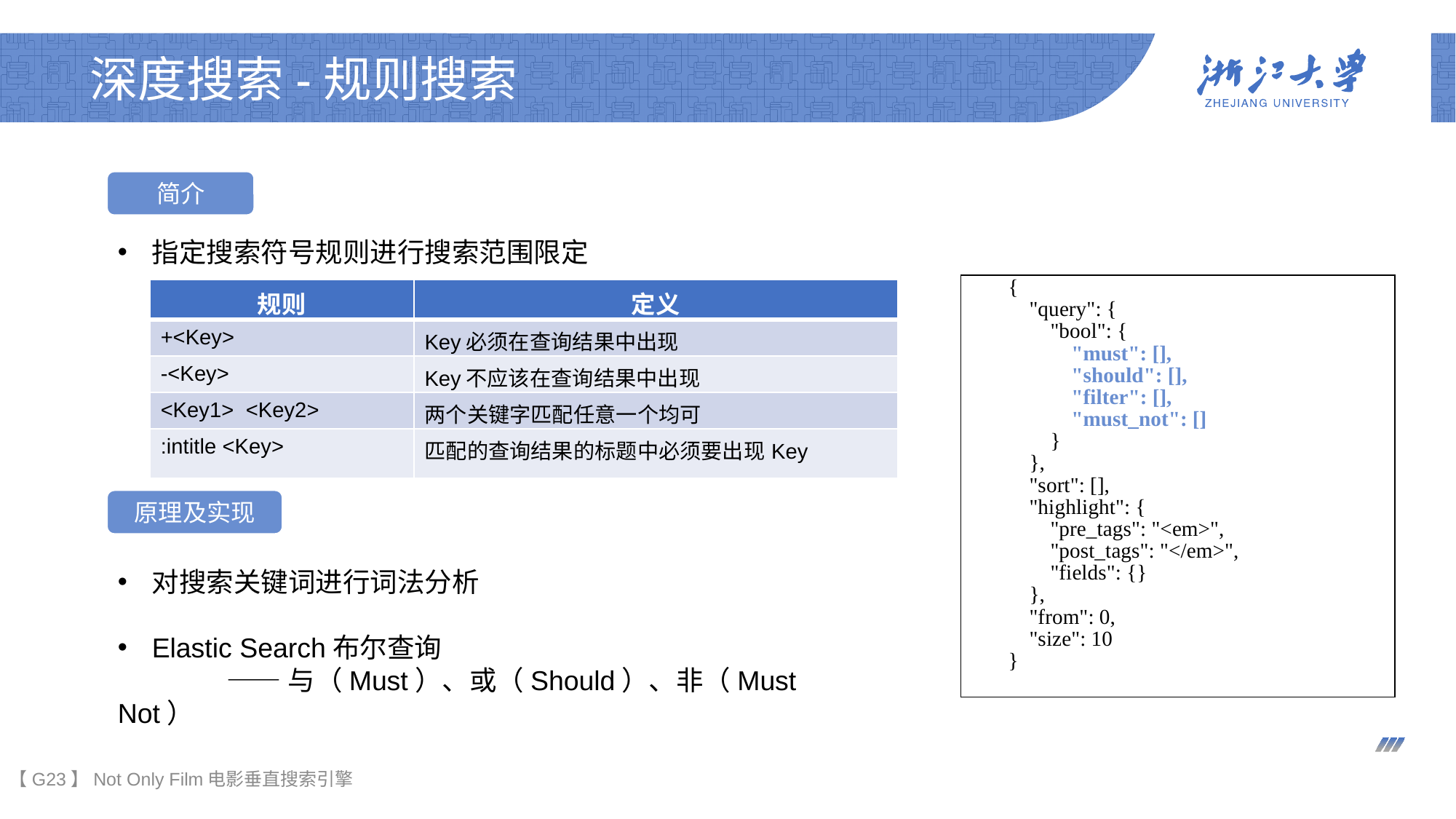

# 深度搜索-规则搜索
简介
指定搜索符号规则进行搜索范围限定

{
    "query": {
        "bool": {
            "must": [],
            "should": [],
            "filter": [],
            "must_not": []
        }
    },
    "sort": [],
    "highlight": {
        "pre_tags": "<em>",
        "post_tags": "</em>",
        "fields": {}
    },
    "from": 0,
    "size": 10
}
| 规则 | 定义 |
| --- | --- |
| +<Key> | Key必须在查询结果中出现 |
| -<Key> | Key不应该在查询结果中出现 |
| <Key1> <Key2> | 两个关键字匹配任意一个均可 |
| :intitle <Key> | 匹配的查询结果的标题中必须要出现Key |
原理及实现

对搜索关键词进行词法分析

Elastic Search布尔查询
	——与（Must）、或（Should）、非（Must Not）

【G23】Not Only Film电影垂直搜索引擎